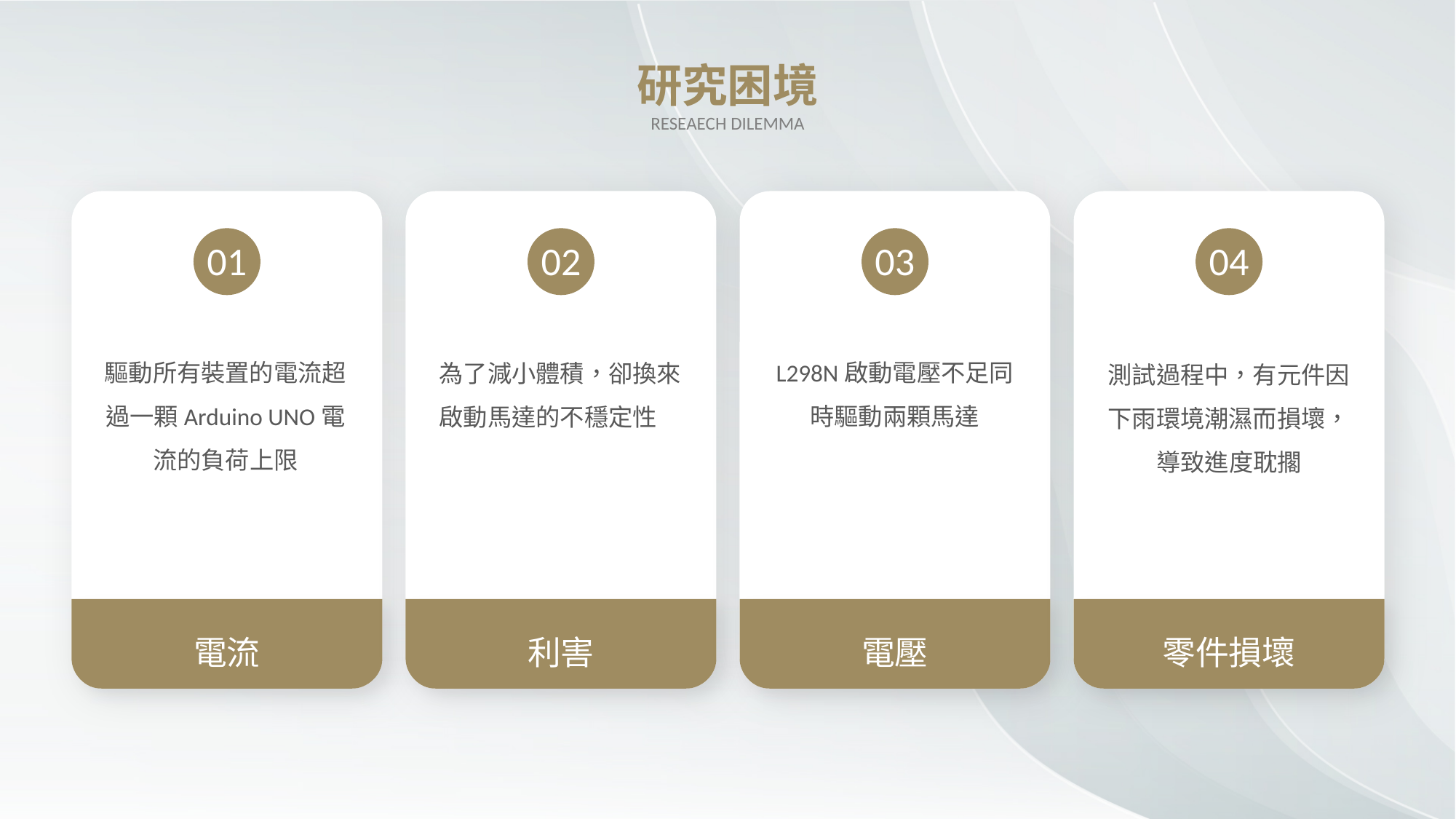

研究困境
RESEAECH DILEMMA

01
驅動所有裝置的電流超過一顆Arduino UNO電流的負荷上限

電流

02
為了減小體積，卻換來啟動馬達的不穩定性

利害

03
L298N啟動電壓不足同時驅動兩顆馬達

電壓

04
測試過程中，有元件因下雨環境潮濕而損壞，導致進度耽擱

零件損壞